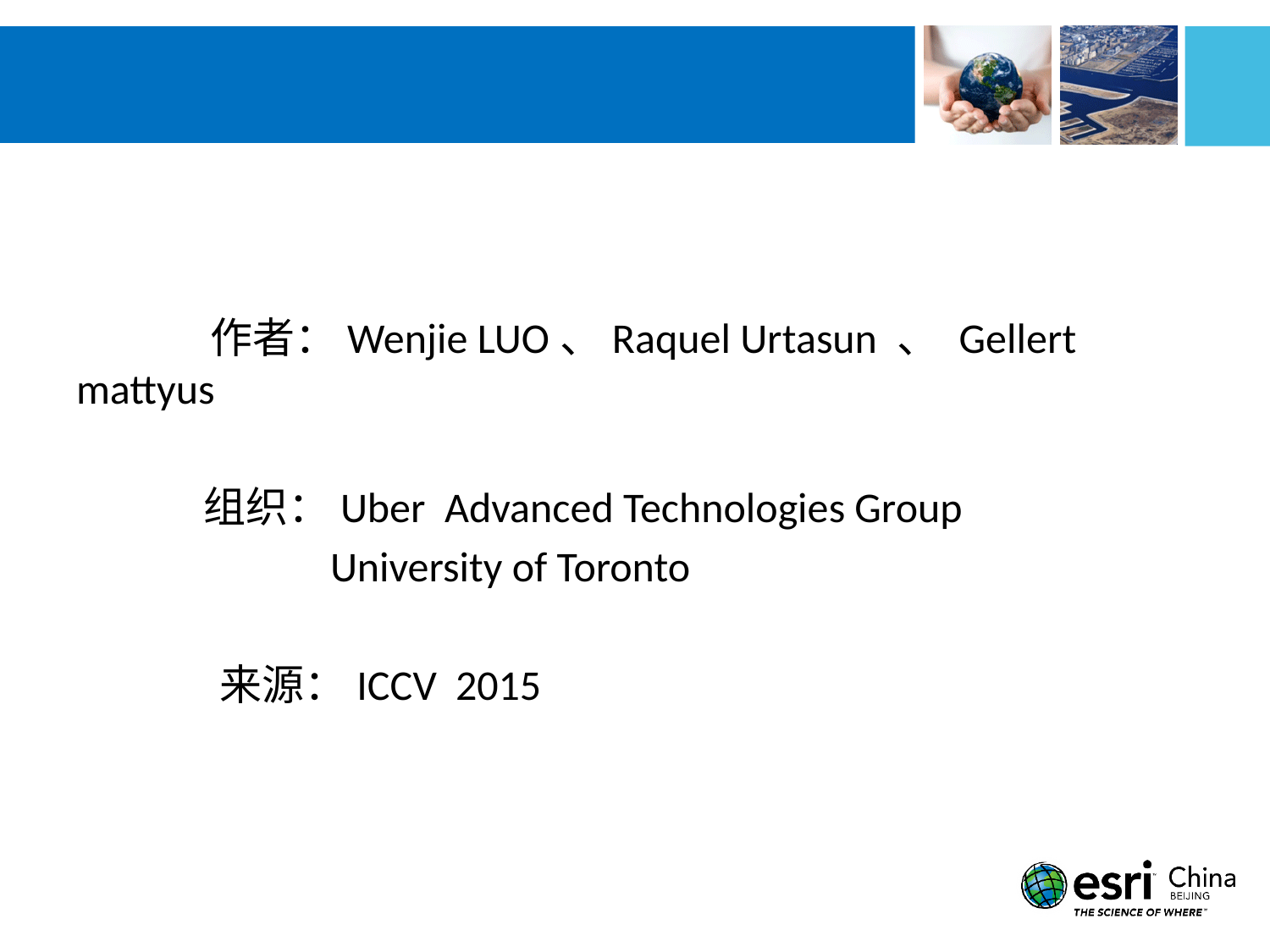

#

             作者：Wenjie LUO、Raquel Urtasun 、 Gellert mattyus

	组织：Uber  Advanced Technologies Group
		University of Toronto

              来源：ICCV  2015